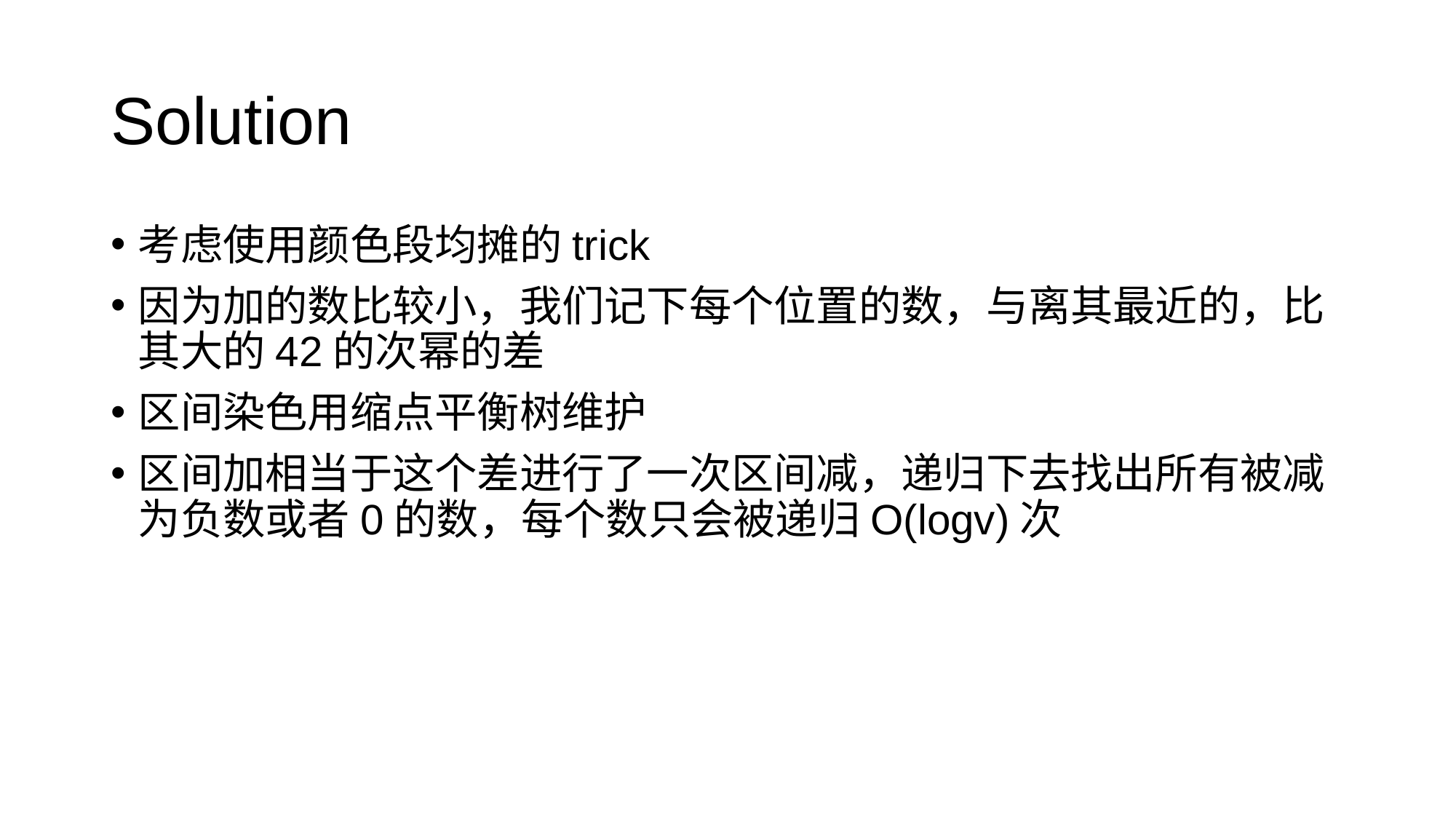

# Solution
考虑使用颜色段均摊的trick
因为加的数比较小，我们记下每个位置的数，与离其最近的，比其大的42的次幂的差
区间染色用缩点平衡树维护
区间加相当于这个差进行了一次区间减，递归下去找出所有被减为负数或者0的数，每个数只会被递归O(logv)次